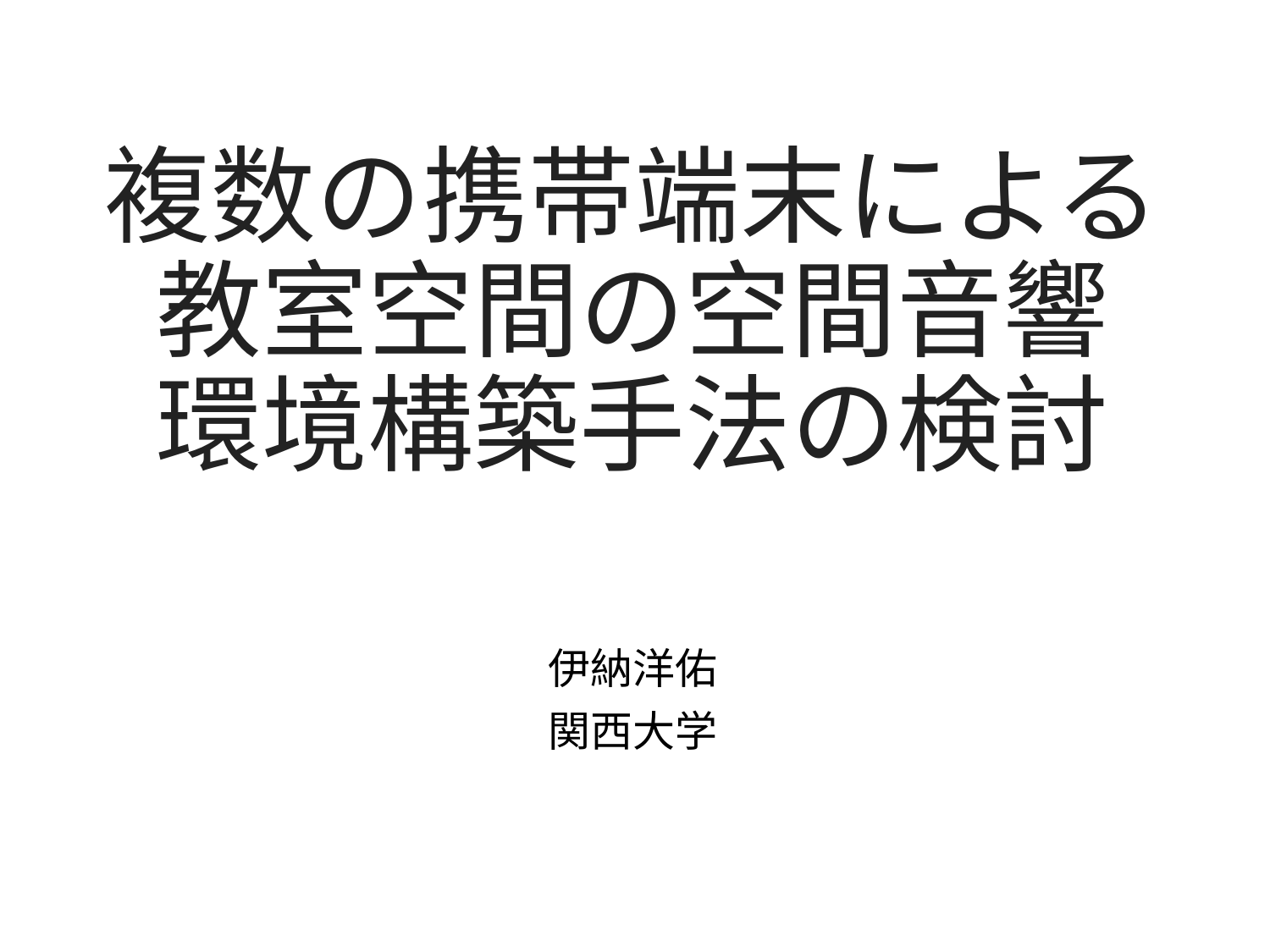

# 複数の携帯端末による
教室空間の空間音響
環境構築手法の検討
伊納洋佑
関西大学